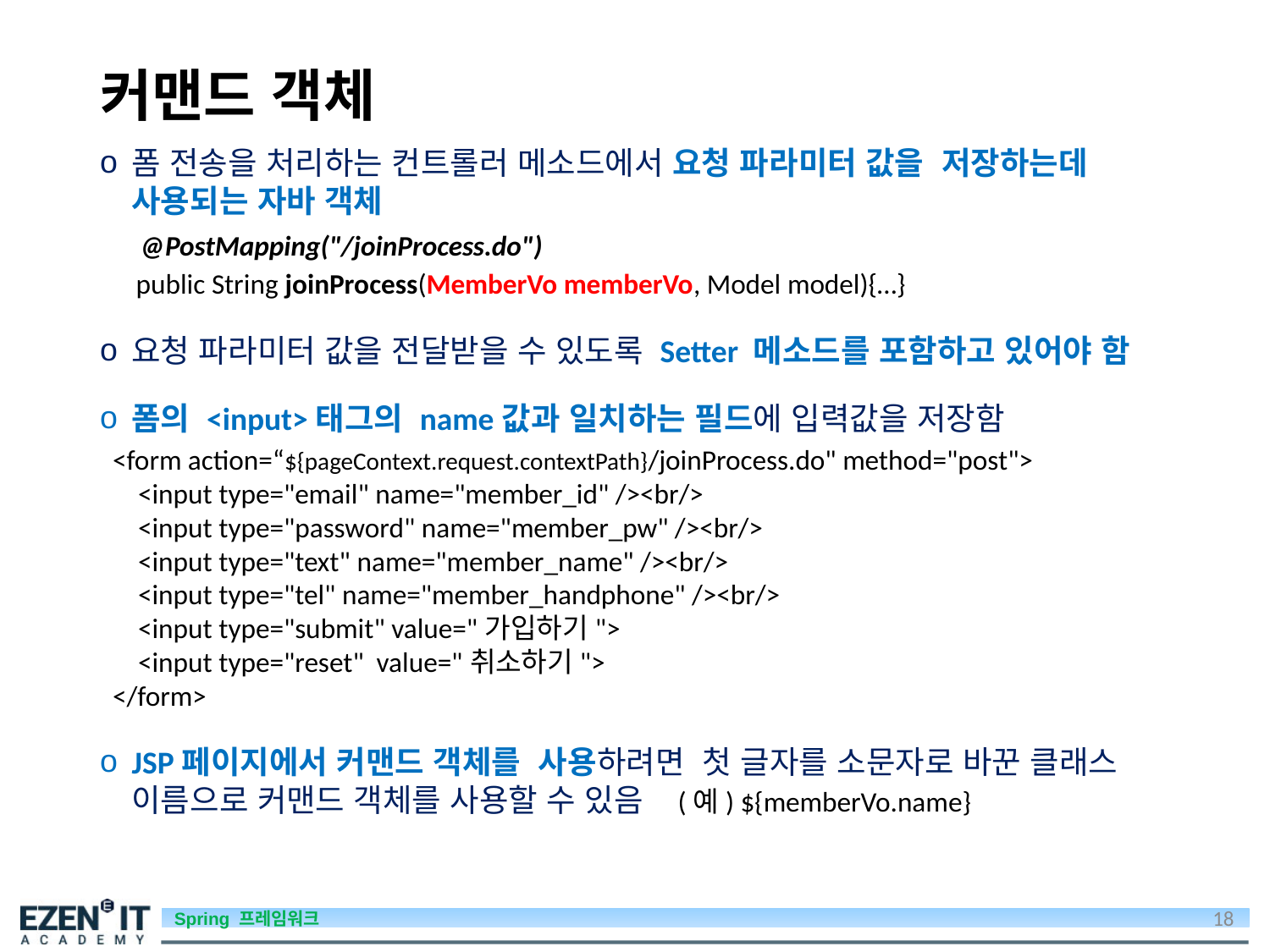

# 커맨드 객체
폼 전송을 처리하는 컨트롤러 메소드에서 요청 파라미터 값을  저장하는데    사용되는 자바 객체
      @PostMapping("/joinProcess.do")
     public String joinProcess(MemberVo memberVo, Model model){…}
요청 파라미터 값을 전달받을 수 있도록 Setter 메소드를 포함하고 있어야 함
폼의 <input>태그의 name값과 일치하는 필드에 입력값을 저장함
  <form action=“${pageContext.request.contextPath}/joinProcess.do" method="post">
      <input type="email" name="member_id" /><br/>
      <input type="password" name="member_pw" /><br/>
      <input type="text" name="member_name" /><br/>
      <input type="tel" name="member_handphone" /><br/>
      <input type="submit" value="가입하기">
      <input type="reset"  value="취소하기">
  </form>
JSP페이지에서 커맨드 객체를  사용하려면  첫 글자를 소문자로 바꾼 클래스 이름으로 커맨드 객체를 사용할 수 있음   (예) ${memberVo.name}
18